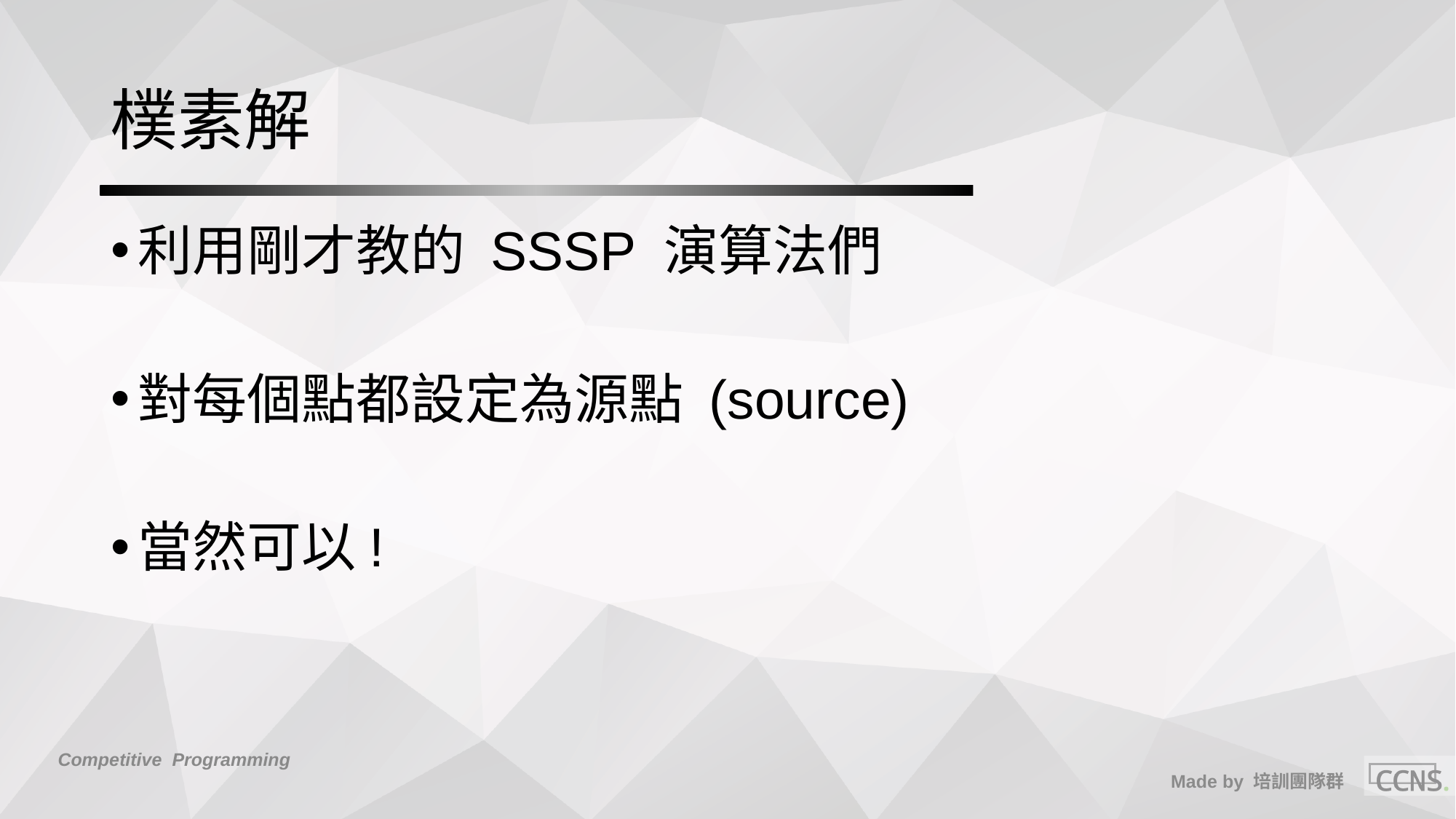

# 樸素解
利用剛才教的 SSSP 演算法們

對每個點都設定為源點 (source)

當然可以!